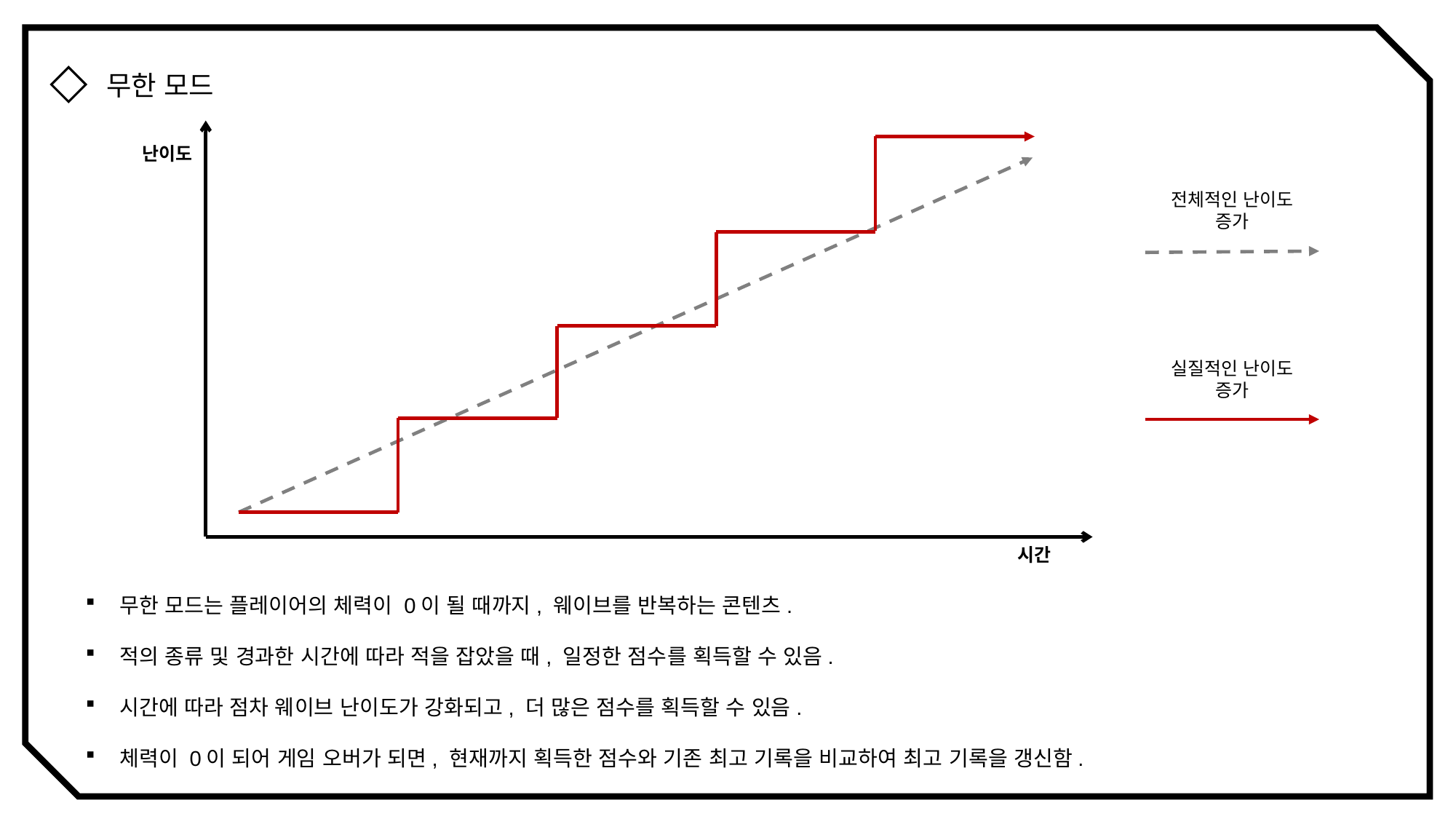

무한 모드

난이도
전체적인 난이도 증가
실질적인 난이도 증가
시간
무한 모드는 플레이어의 체력이 0이 될 때까지, 웨이브를 반복하는 콘텐츠.
적의 종류 및 경과한 시간에 따라 적을 잡았을 때, 일정한 점수를 획득할 수 있음.
시간에 따라 점차 웨이브 난이도가 강화되고, 더 많은 점수를 획득할 수 있음.
체력이 0이 되어 게임 오버가 되면, 현재까지 획득한 점수와 기존 최고 기록을 비교하여 최고 기록을 갱신함.